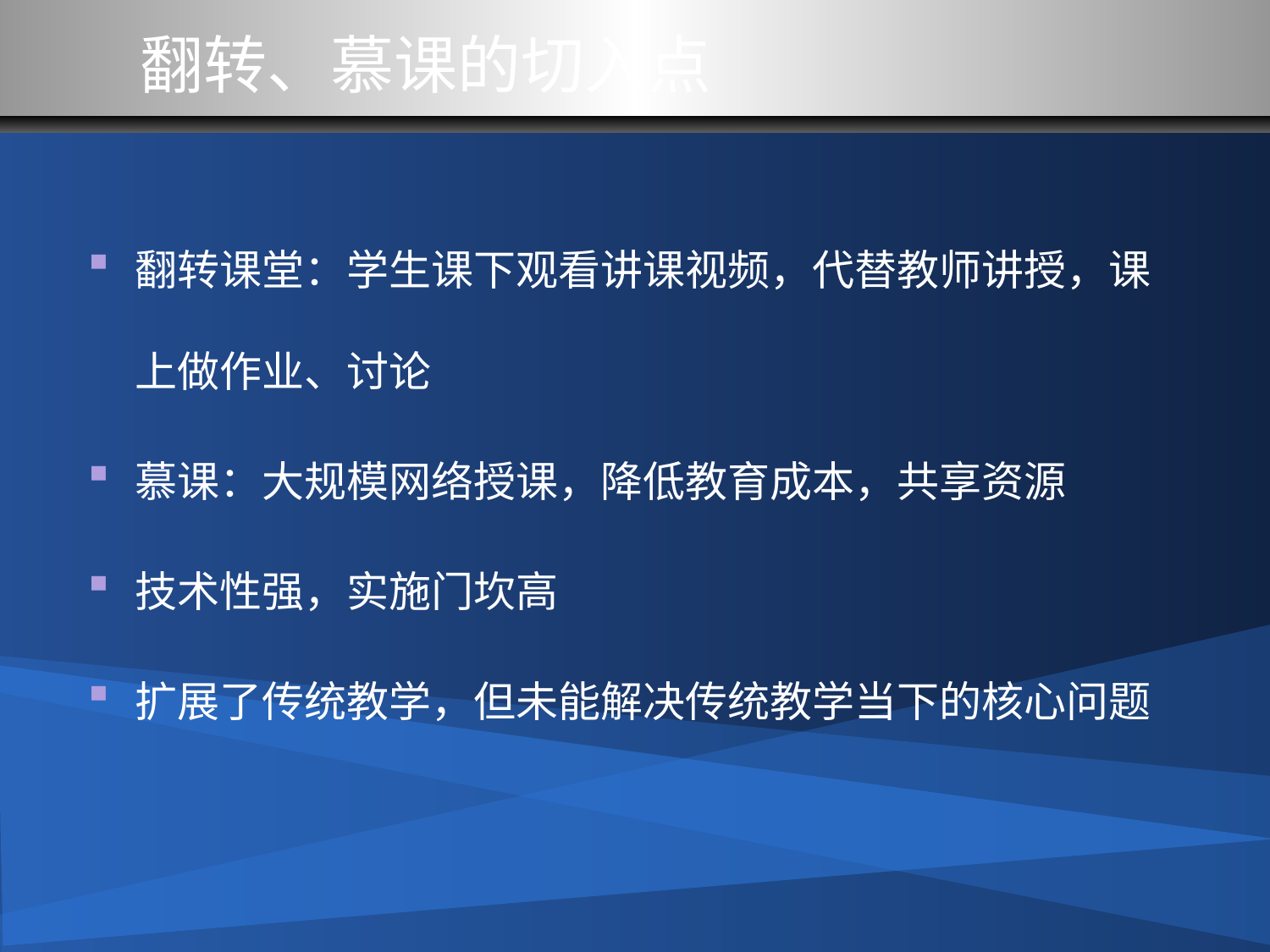

翻转、慕课的切入点
翻转课堂：学生课下观看讲课视频，代替教师讲授，课上做作业、讨论
慕课：大规模网络授课，降低教育成本，共享资源
技术性强，实施门坎高
扩展了传统教学，但未能解决传统教学当下的核心问题